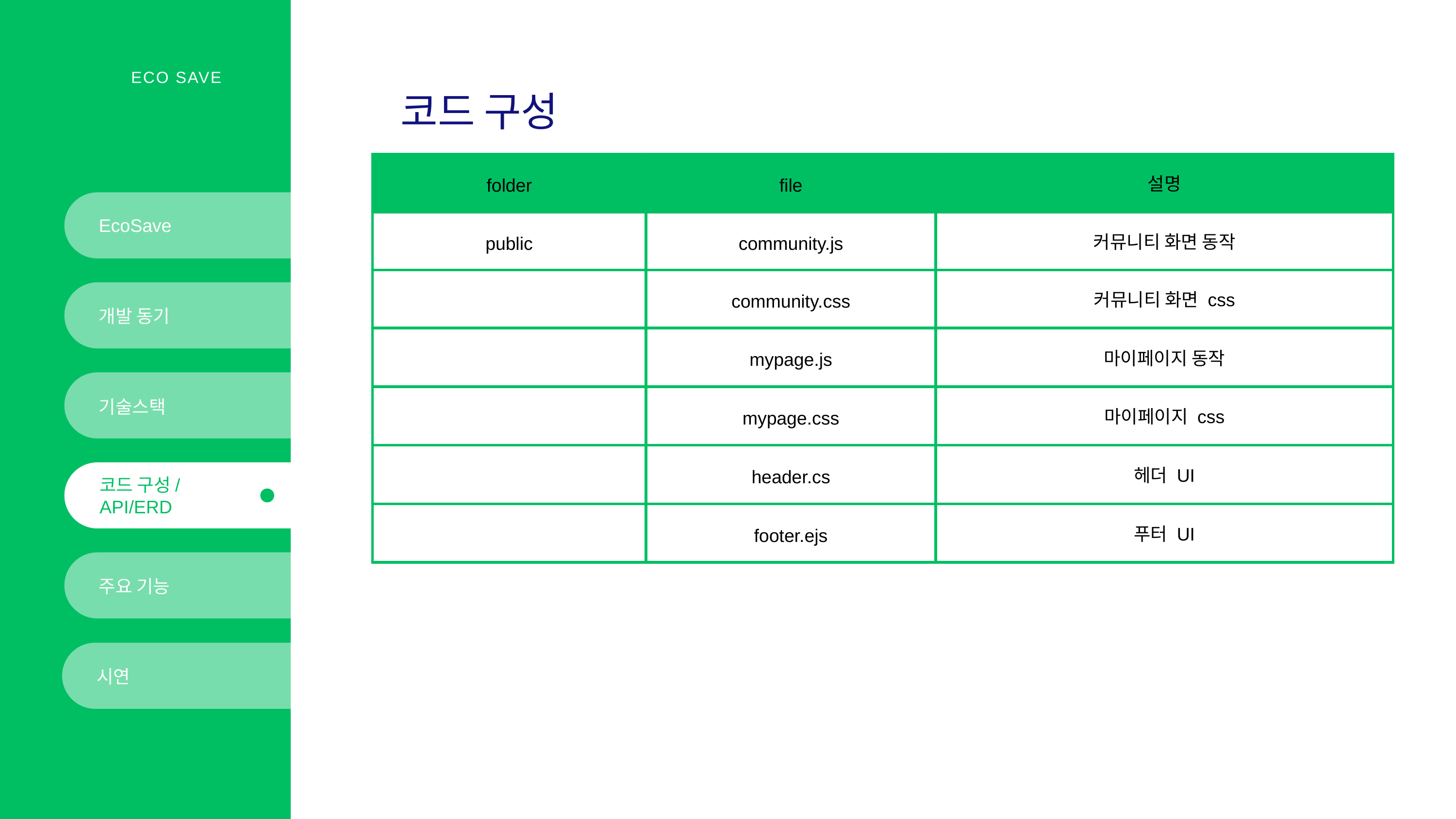

ECO SAVE
코드 구성
| folder | file | 설명 |
| --- | --- | --- |
| public | community.js | 커뮤니티 화면 동작 |
|  | community.css | 커뮤니티 화면 css |
|  | mypage.js | 마이페이지 동작 |
|  | mypage.css | 마이페이지 css |
|  | header.cs | 헤더 UI |
|  | footer.ejs | 푸터 UI |

EcoSave

개발 동기

기술스택

코드 구성/
API/ERD

주요 기능

시연